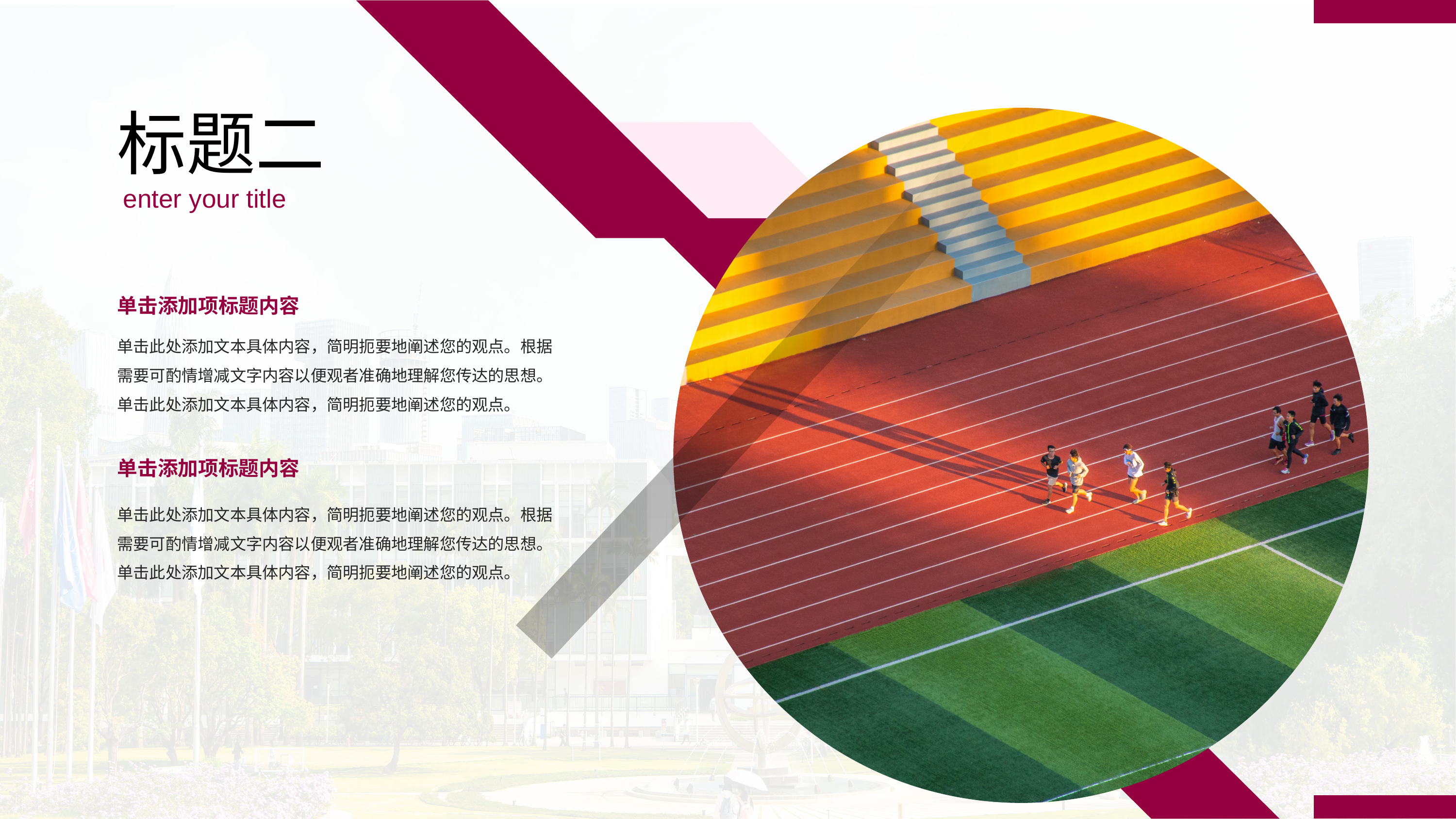

标题二
enter your title

单击添加项标题内容
单击此处添加文本具体内容，简明扼要地阐述您的观点。根据需要可酌情增减文字内容以便观者准确地理解您传达的思想。单击此处添加文本具体内容，简明扼要地阐述您的观点。
单击添加项标题内容
单击此处添加文本具体内容，简明扼要地阐述您的观点。根据需要可酌情增减文字内容以便观者准确地理解您传达的思想。单击此处添加文本具体内容，简明扼要地阐述您的观点。